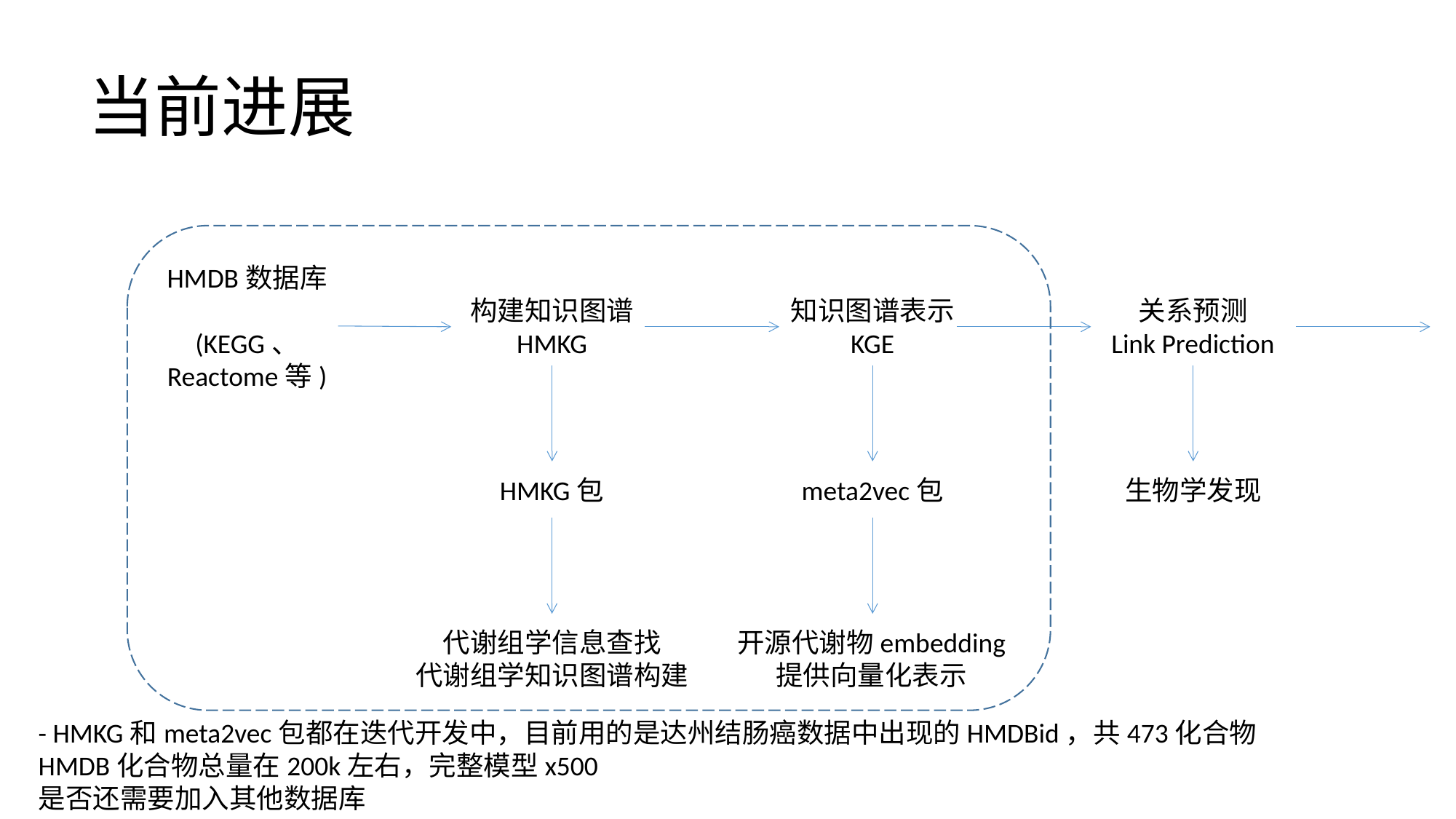

# 当前进展

HMDB数据库

(KEGG、
Reactome等)
构建知识图谱
HMKG
知识图谱表示
KGE
关系预测
Link Prediction
HMKG包
meta2vec包
生物学发现
代谢组学信息查找
代谢组学知识图谱构建
开源代谢物embedding
提供向量化表示
- HMKG和meta2vec包都在迭代开发中，目前用的是达州结肠癌数据中出现的HMDBid，共473化合物
HMDB化合物总量在200k左右，完整模型x500
是否还需要加入其他数据库